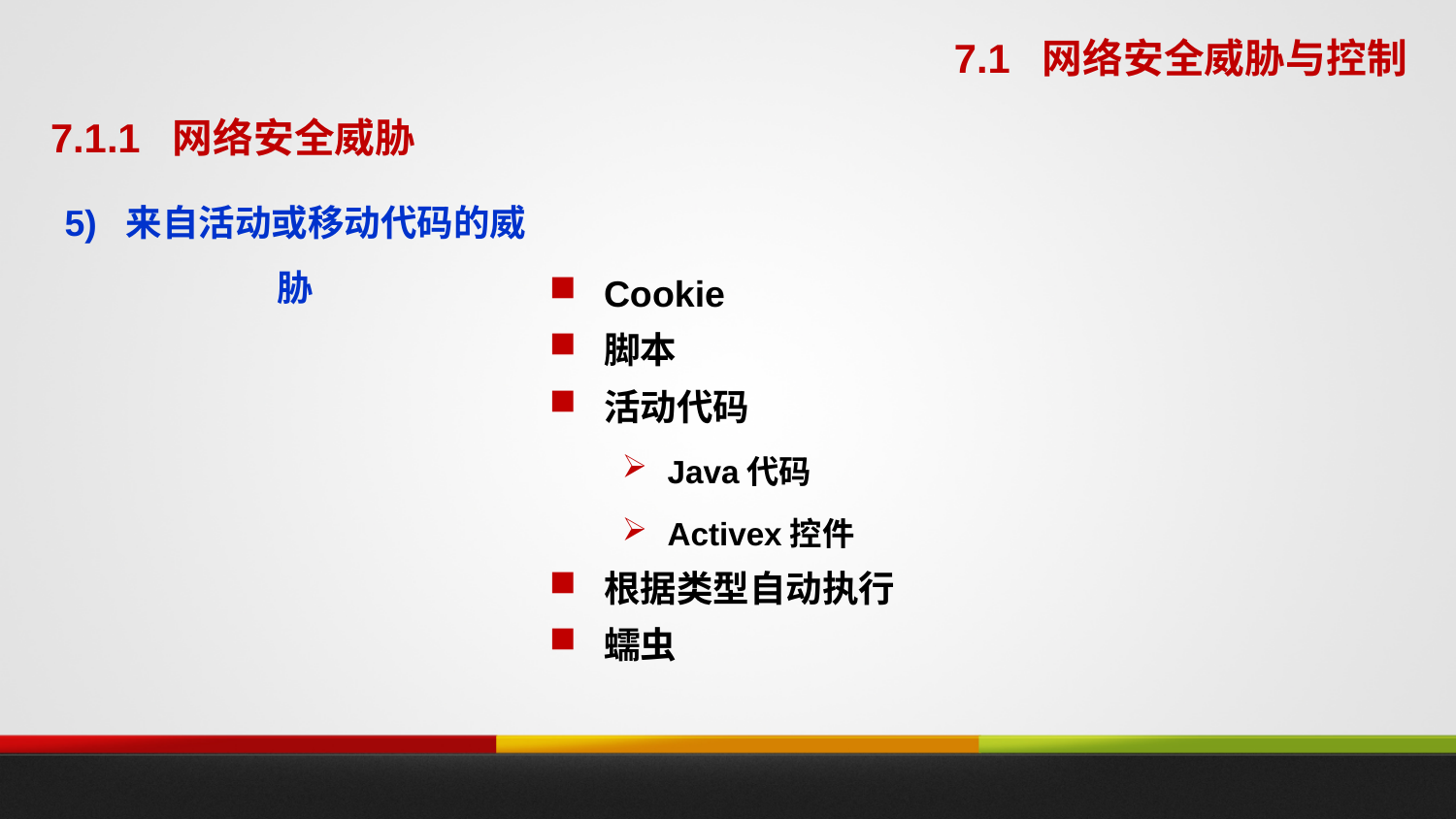

7.1  网络安全威胁与控制
7.1.1  网络安全威胁
5)  来自活动或移动代码的威胁
Cookie
脚本
活动代码
Java代码
Activex控件
根据类型自动执行
蠕虫